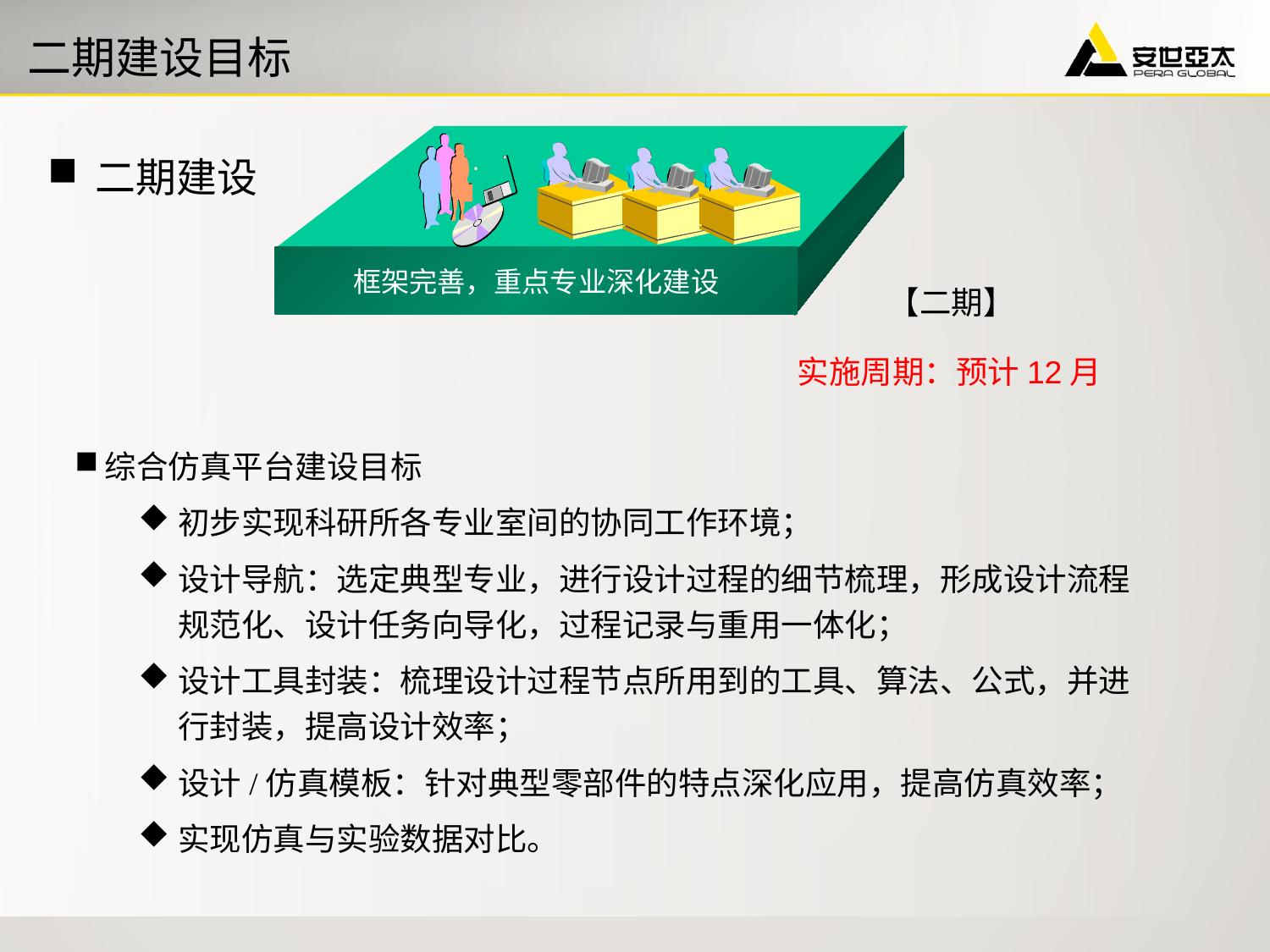

# 二期建设目标

框架完善，重点专业深化建设
【二期】
二期建设
实施周期：预计12月
综合仿真平台建设目标
初步实现科研所各专业室间的协同工作环境；
设计导航：选定典型专业，进行设计过程的细节梳理，形成设计流程规范化、设计任务向导化，过程记录与重用一体化；
设计工具封装：梳理设计过程节点所用到的工具、算法、公式，并进行封装，提高设计效率；
设计/仿真模板：针对典型零部件的特点深化应用，提高仿真效率；
实现仿真与实验数据对比。